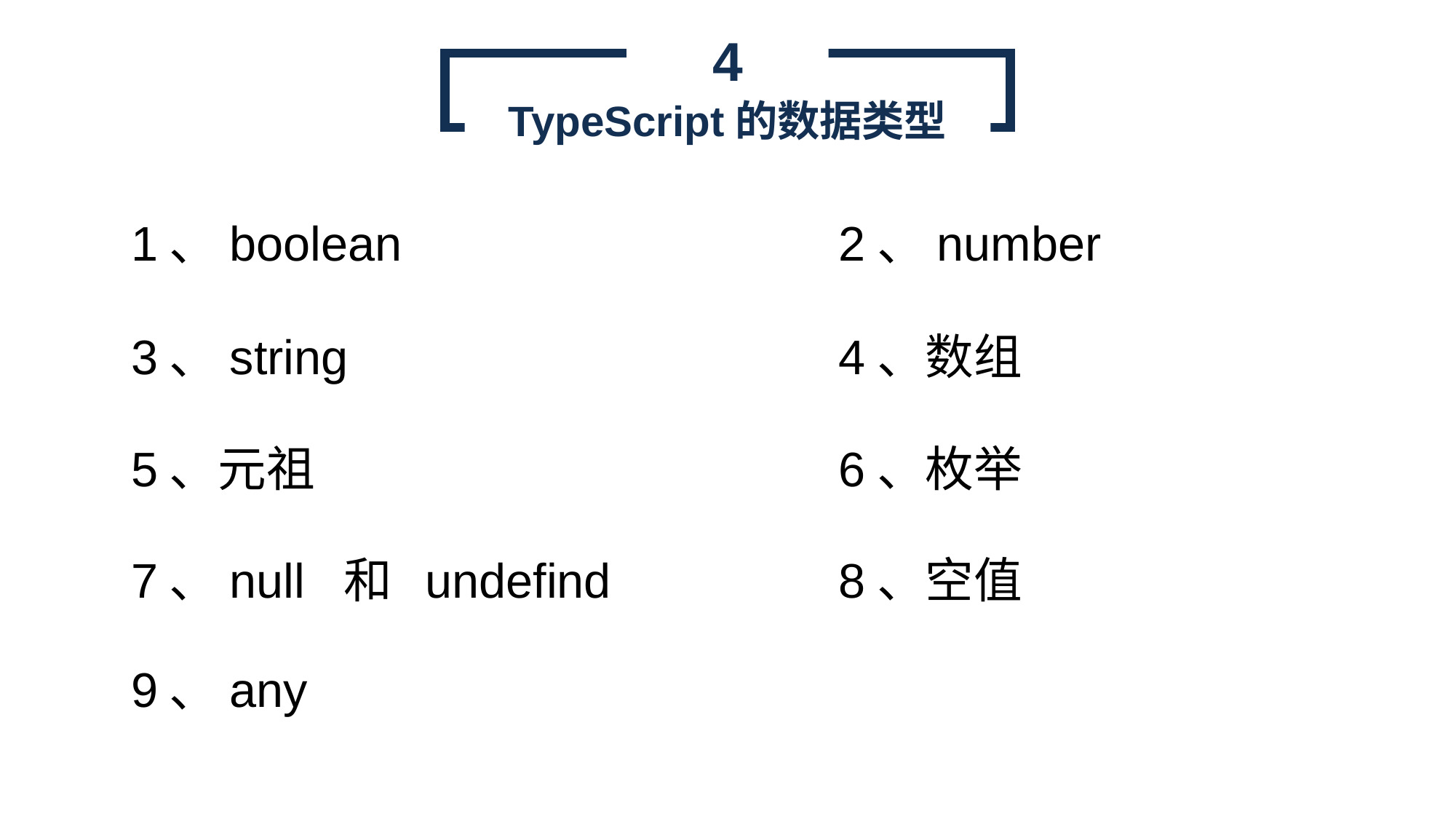

4

TypeScript的数据类型
1、boolean
2、number
3、string
4、数组

5、元祖
6、枚举
7、null  和  undefind
8、空值
9、any